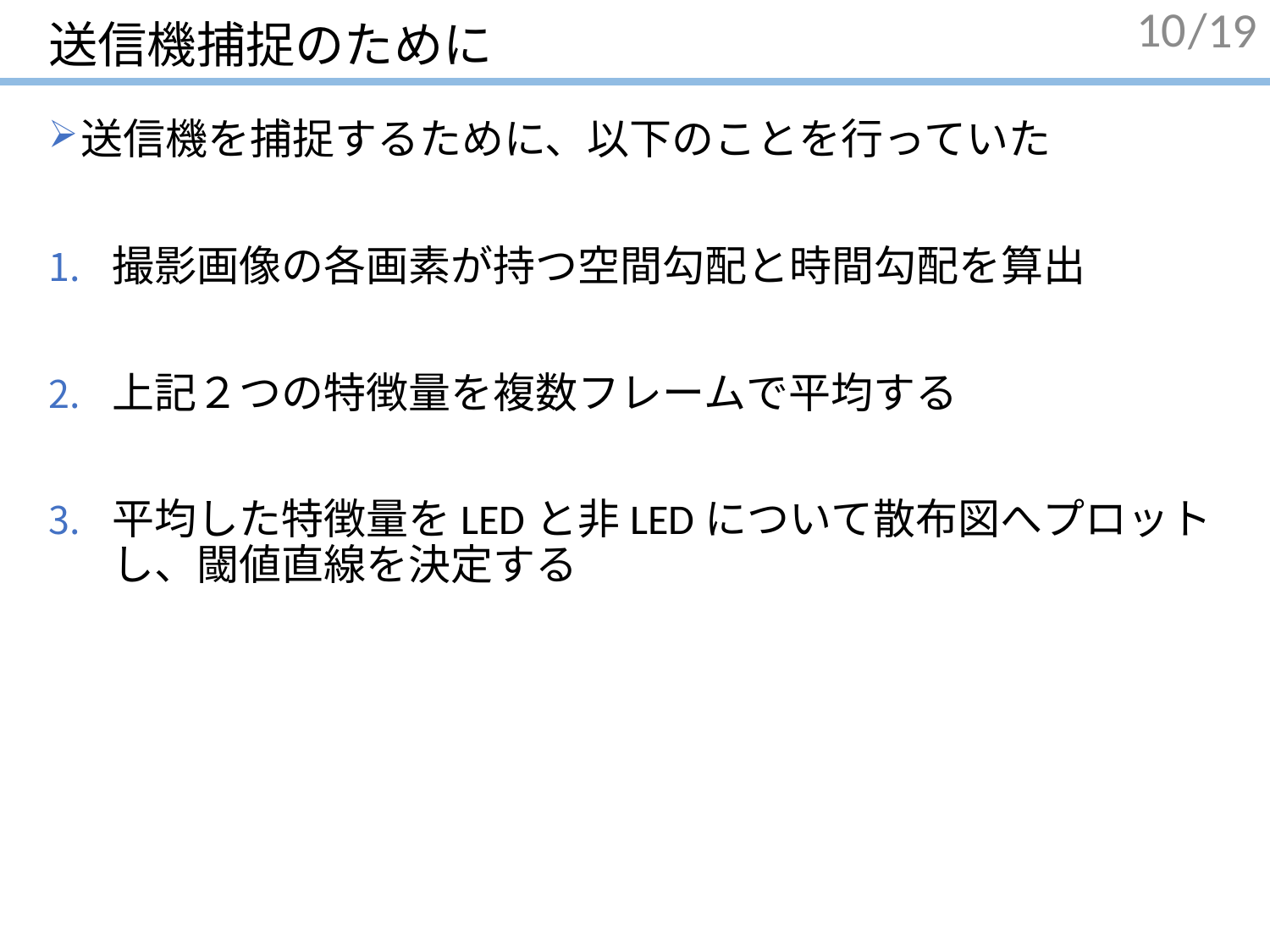

# 送信機捕捉のために
10
送信機を捕捉するために、以下のことを行っていた

撮影画像の各画素が持つ空間勾配と時間勾配を算出

上記２つの特徴量を複数フレームで平均する

平均した特徴量をLEDと非LEDについて散布図へプロットし、閾値直線を決定する